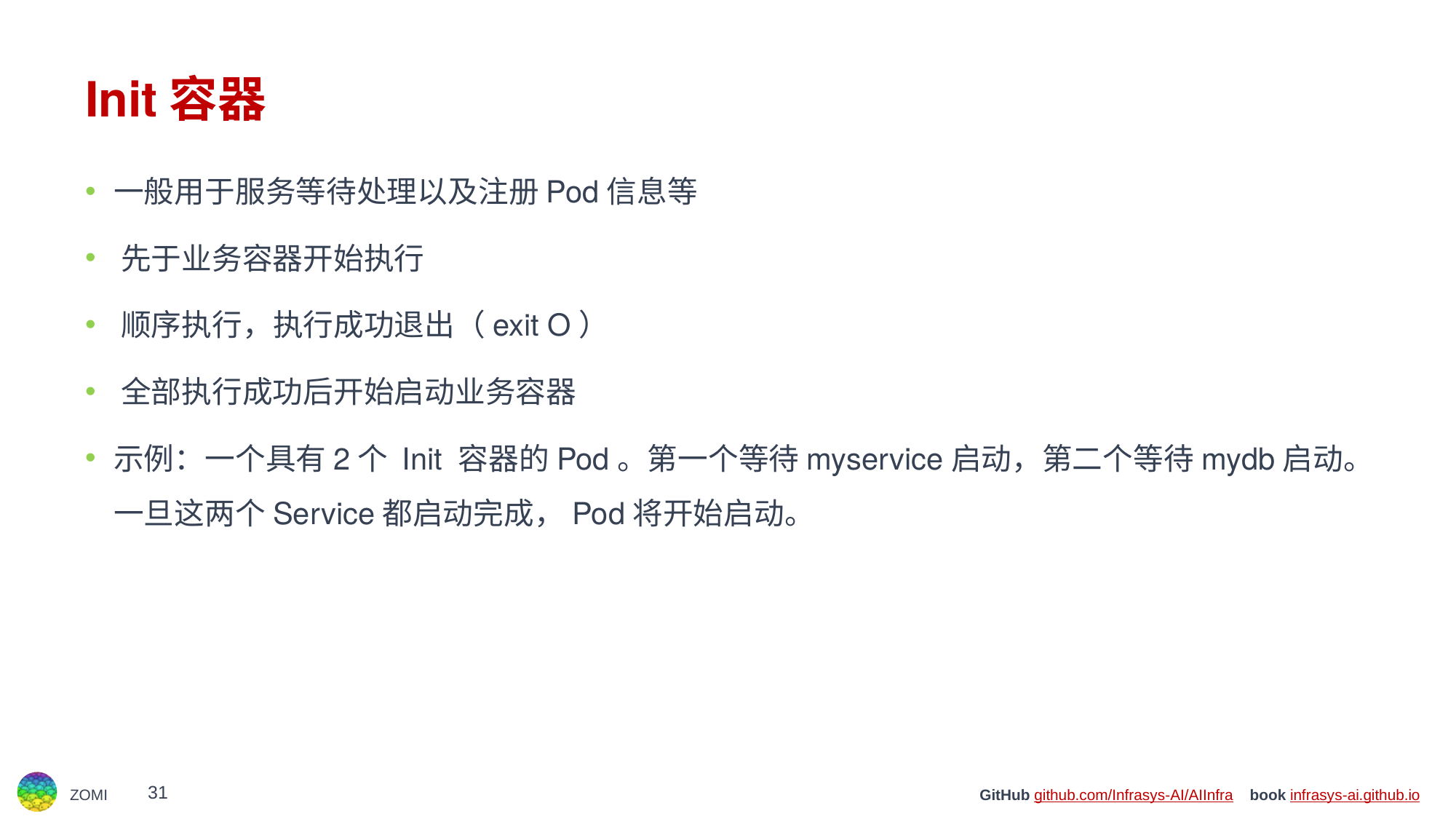

# Init容器
一般用于服务等待处理以及注册Pod信息等
﻿先于业务容器开始执行
﻿顺序执行，执行成功退出（exit O）
﻿全部执行成功后开始启动业务容器
示例：一个具有2个 Init 容器的Pod。第一个等待myservice启动，第二个等待mydb启动。一旦这两个Service都启动完成，Pod将开始启动。